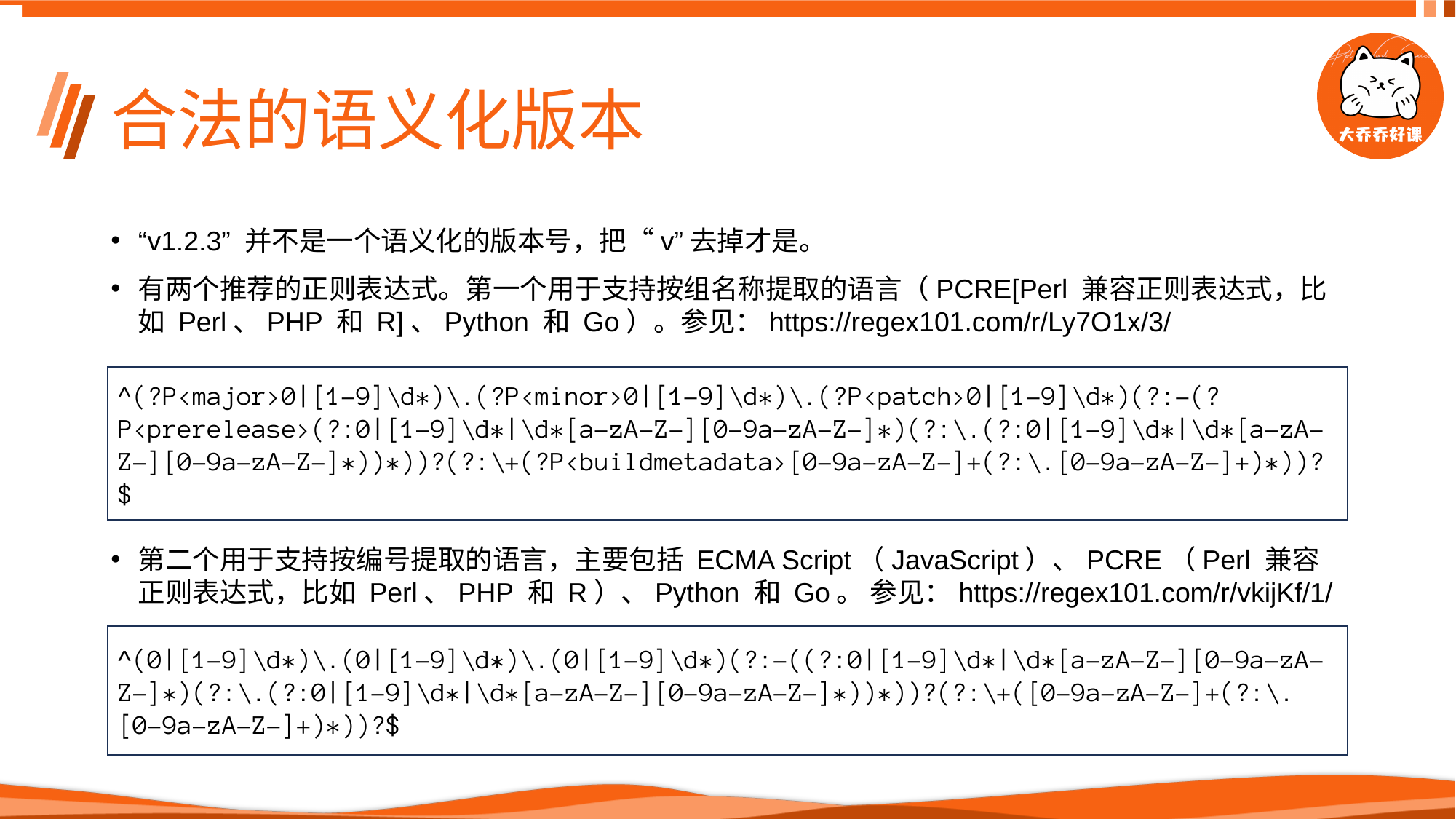

# 合法的语义化版本
“v1.2.3” 并不是一个语义化的版本号，把“v”去掉才是。
有两个推荐的正则表达式。第一个用于支持按组名称提取的语言（PCRE[Perl 兼容正则表达式，比如 Perl、PHP 和 R]、Python 和 Go）。参见：https://regex101.com/r/Ly7O1x/3/
^(?P<major>0|[1-9]\d*)\.(?P<minor>0|[1-9]\d*)\.(?P<patch>0|[1-9]\d*)(?:-(?P<prerelease>(?:0|[1-9]\d*|\d*[a-zA-Z-][0-9a-zA-Z-]*)(?:\.(?:0|[1-9]\d*|\d*[a-zA-Z-][0-9a-zA-Z-]*))*))?(?:\+(?P<buildmetadata>[0-9a-zA-Z-]+(?:\.[0-9a-zA-Z-]+)*))?$
第二个用于支持按编号提取的语言，主要包括 ECMA Script（JavaScript）、PCRE（Perl 兼容正则表达式，比如 Perl、PHP 和 R）、Python 和 Go。 参见：https://regex101.com/r/vkijKf/1/
^(0|[1-9]\d*)\.(0|[1-9]\d*)\.(0|[1-9]\d*)(?:-((?:0|[1-9]\d*|\d*[a-zA-Z-][0-9a-zA-Z-]*)(?:\.(?:0|[1-9]\d*|\d*[a-zA-Z-][0-9a-zA-Z-]*))*))?(?:\+([0-9a-zA-Z-]+(?:\.[0-9a-zA-Z-]+)*))?$